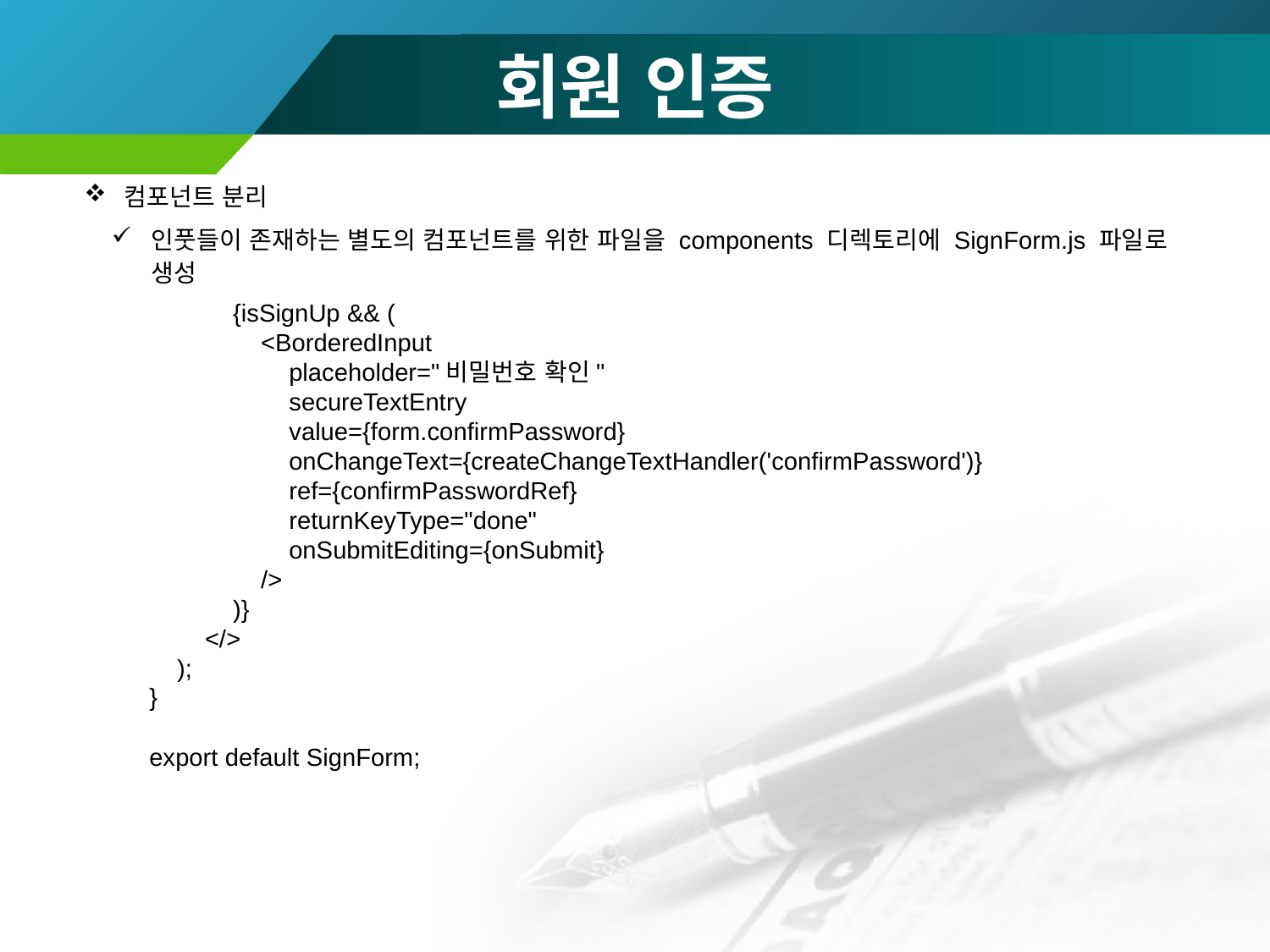

# 회원 인증
컴포넌트 분리
인풋들이 존재하는 별도의 컴포넌트를 위한 파일을 components 디렉토리에 SignForm.js 파일로 생성
            {isSignUp && (
                <BorderedInput
                    placeholder="비밀번호 확인"
                    secureTextEntry
                    value={form.confirmPassword}
                    onChangeText={createChangeTextHandler('confirmPassword')}
                    ref={confirmPasswordRef}
                    returnKeyType="done"
                    onSubmitEditing={onSubmit}
                />
            )}
        </>
    );
}

export default SignForm;